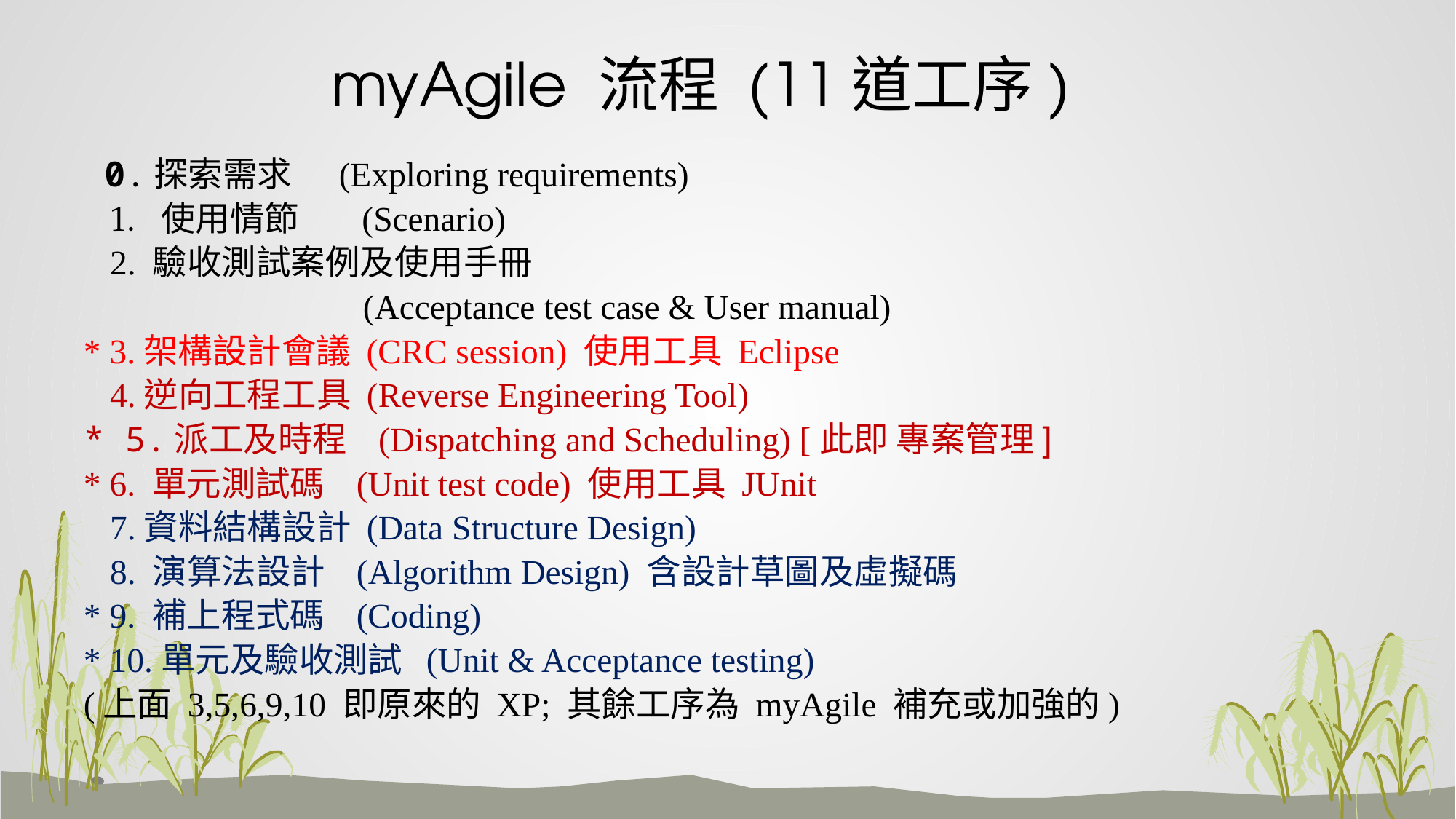

# myAgile 流程 (11道工序)
 0.探索需求     (Exploring requirements)
   1.  使用情節       (Scenario)
   2. 驗收測試案例及使用手冊
                                (Acceptance test case & User manual)
* 3.架構設計會議 (CRC session) 使用工具 Eclipse
   4.逆向工程工具 (Reverse Engineering Tool)
* 5.派工及時程   (Dispatching and Scheduling) [此即 專案管理]
* 6. 單元測試碼   (Unit test code) 使用工具 JUnit
   7.資料結構設計 (Data Structure Design)
   8. 演算法設計   (Algorithm Design) 含設計草圖及虛擬碼
* 9. 補上程式碼   (Coding)
* 10.單元及驗收測試  (Unit & Acceptance testing)
(上面 3,5,6,9,10 即原來的 XP; 其餘工序為 myAgile 補充或加強的)

331